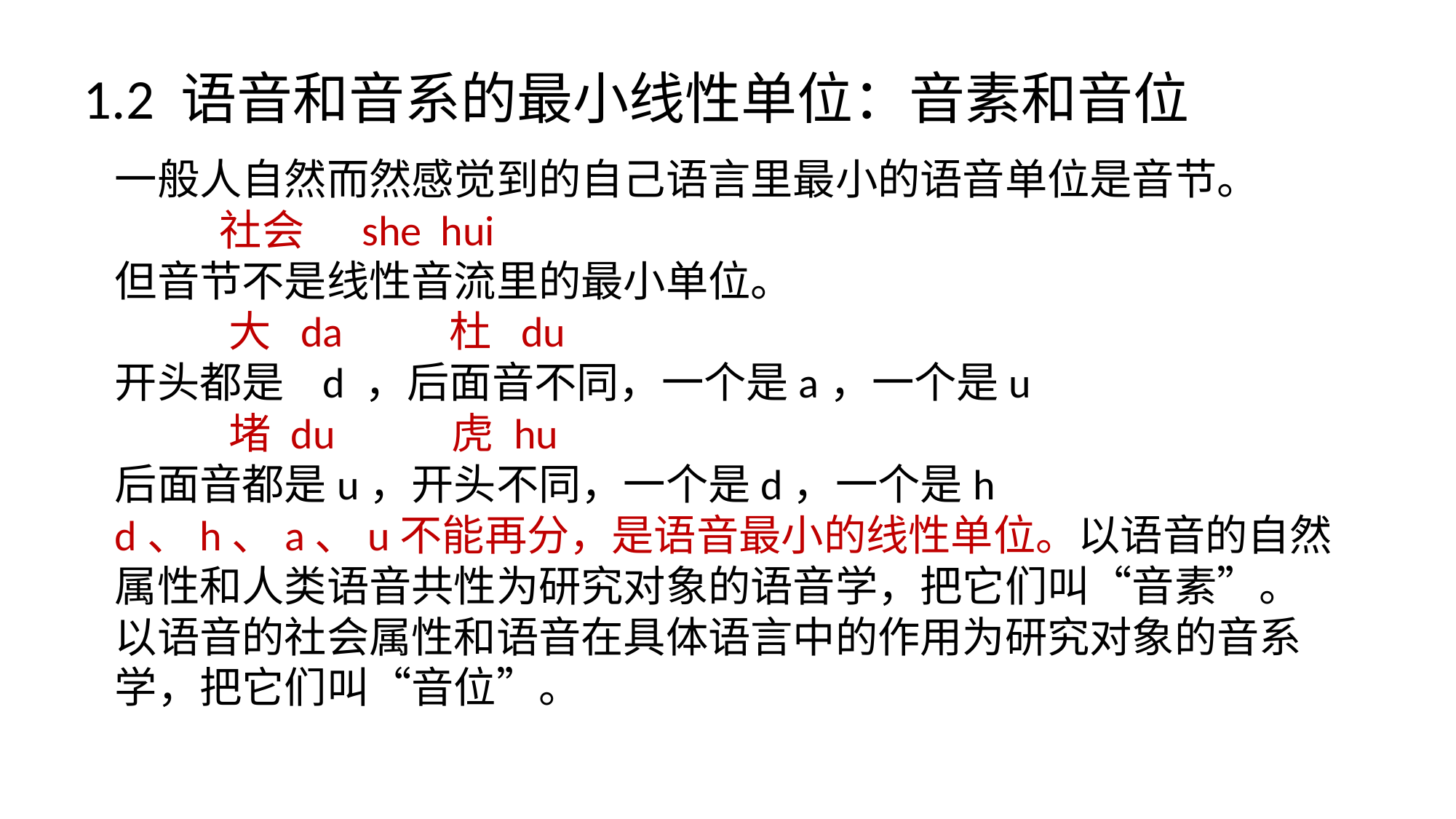

# 1.2 语音和音系的最小线性单位：音素和音位
一般人自然而然感觉到的自己语言里最小的语音单位是音节。
          社会     she  hui
但音节不是线性音流里的最小单位。
           大  da          杜  du
开头都是   d ，后面音不同，一个是a，一个是u
           堵 du           虎 hu
后面音都是u，开头不同，一个是d，一个是h
d、h、a、u不能再分，是语音最小的线性单位。以语音的自然属性和人类语音共性为研究对象的语音学，把它们叫“音素”。以语音的社会属性和语音在具体语言中的作用为研究对象的音系学，把它们叫“音位”。